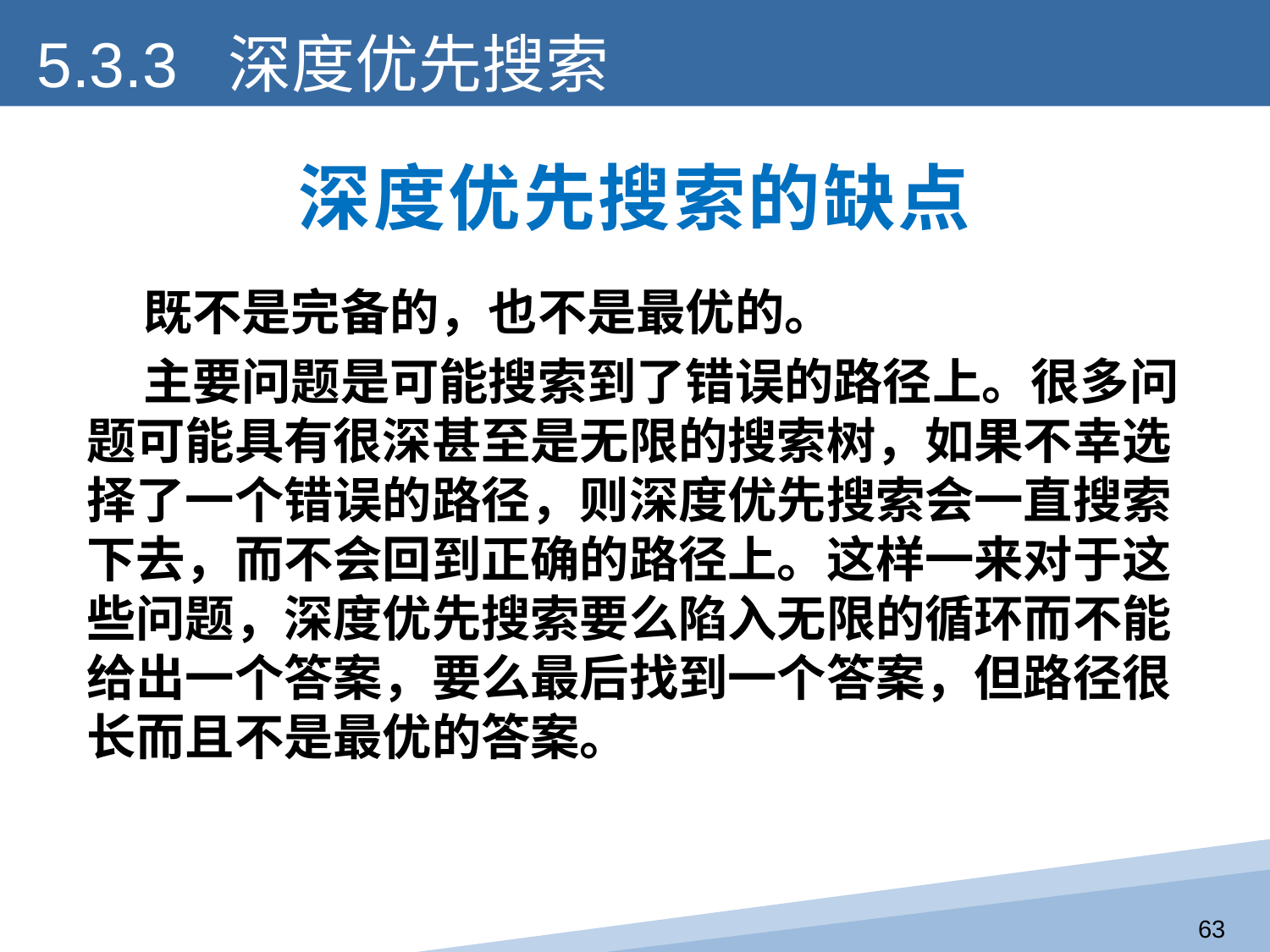

5.3.3  深度优先搜索
深度优先搜索的缺点
    既不是完备的，也不是最优的。
    主要问题是可能搜索到了错误的路径上。很多问题可能具有很深甚至是无限的搜索树，如果不幸选择了一个错误的路径，则深度优先搜索会一直搜索下去，而不会回到正确的路径上。这样一来对于这些问题，深度优先搜索要么陷入无限的循环而不能给出一个答案，要么最后找到一个答案，但路径很长而且不是最优的答案。

63